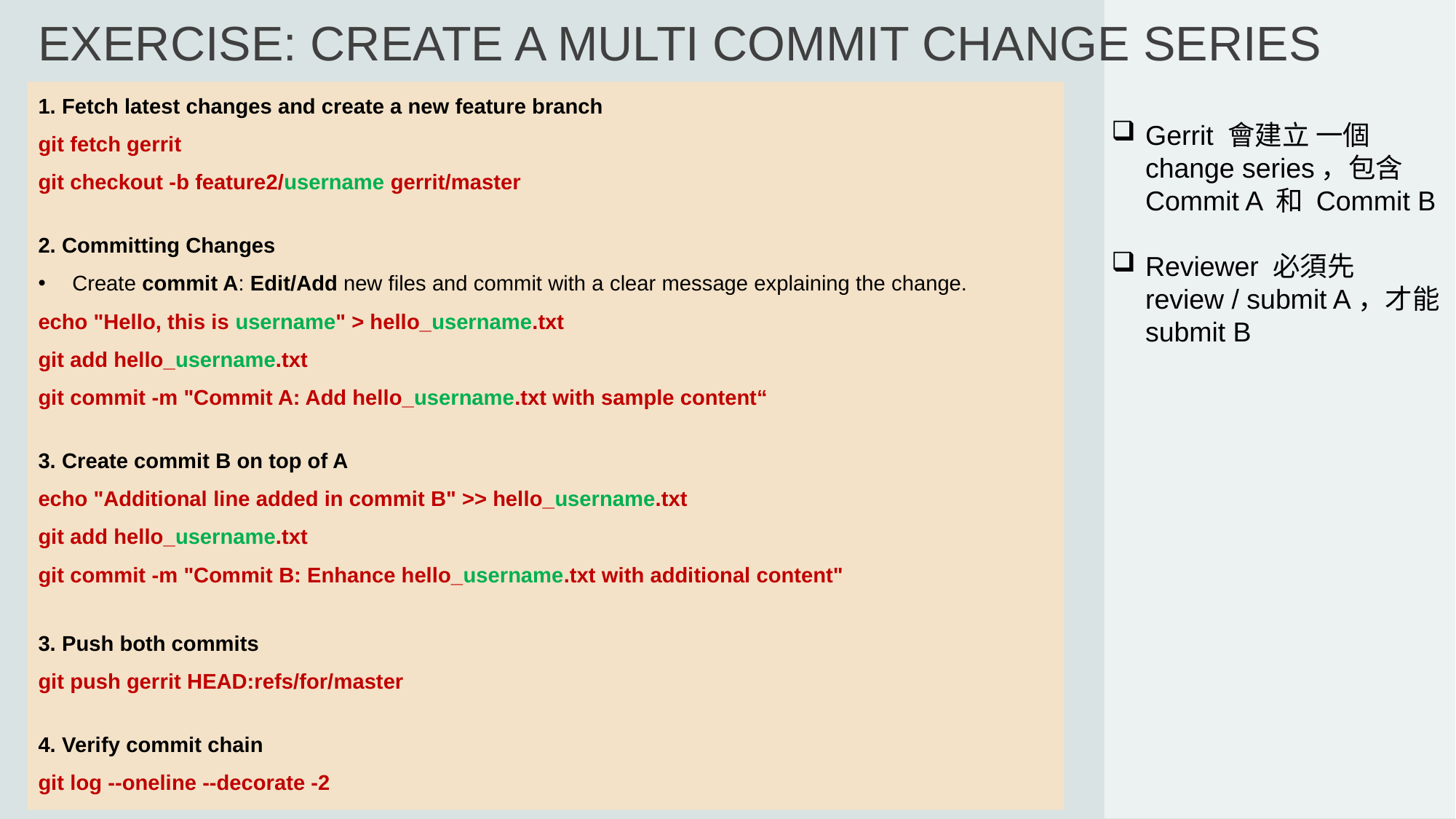

# exercise: Create a Multi Commit Change Series
1. Fetch latest changes and create a new feature branch
git fetch gerrit
git checkout -b feature2/username gerrit/master

2. Committing Changes
Create commit A: Edit/Add new files and commit with a clear message explaining the change.
echo "Hello, this is username" > hello_username.txt
git add hello_username.txt
git commit -m "Commit A: Add hello_username.txt with sample content“

3. Create commit B on top of A
echo "Additional line added in commit B" >> hello_username.txt
git add hello_username.txt
git commit -m "Commit B: Enhance hello_username.txt with additional content"
3. Push both commits
git push gerrit HEAD:refs/for/master

4. Verify commit chain
git log --oneline --decorate -2
Gerrit 會建立 一個 change series，包含 Commit A 和 Commit B

Reviewer 必須先 review / submit A，才能 submit B